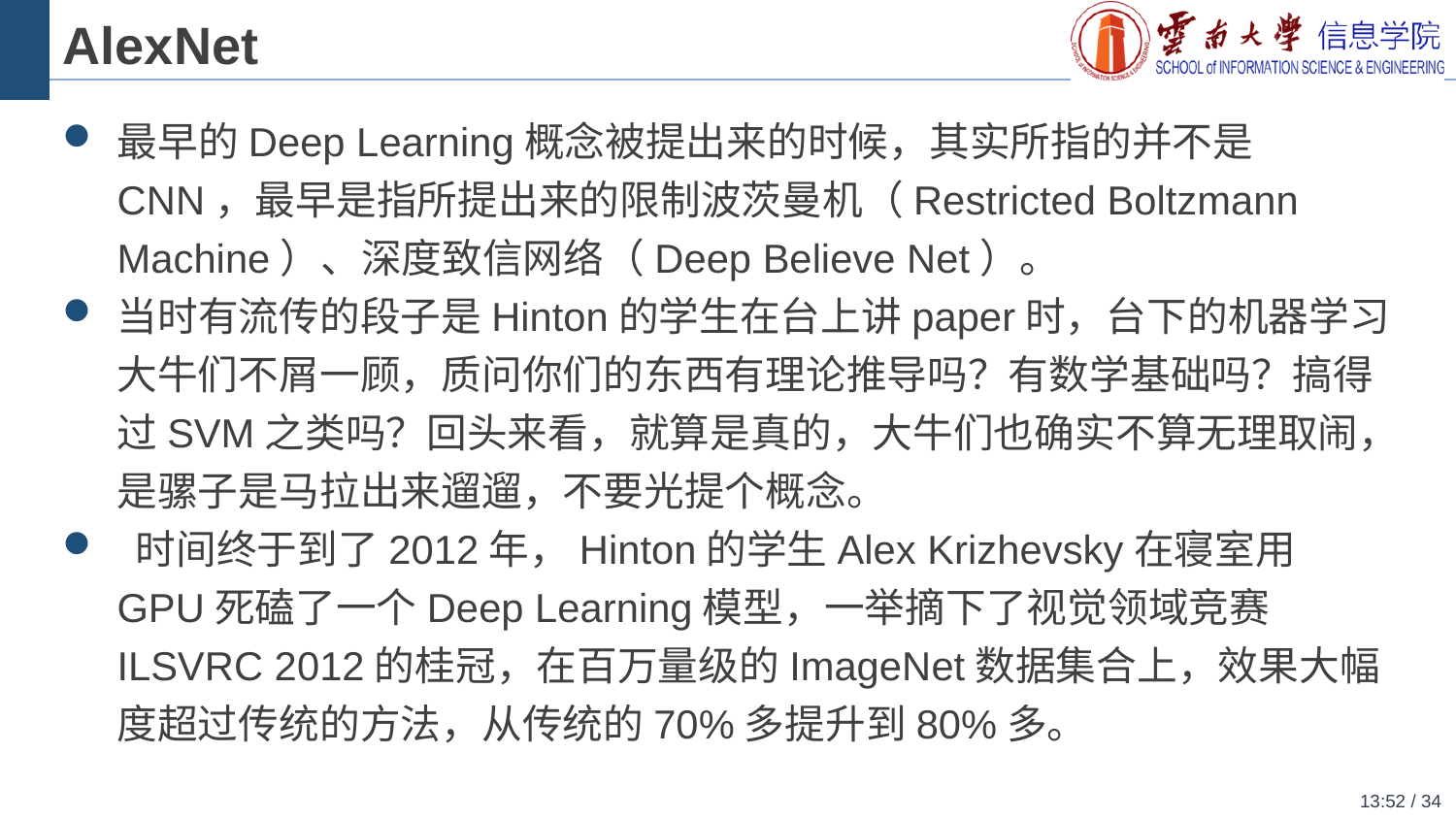

# AlexNet
最早的Deep Learning概念被提出来的时候，其实所指的并不是CNN，最早是指所提出来的限制波茨曼机（Restricted Boltzmann Machine）、深度致信网络（Deep Believe Net）。
当时有流传的段子是Hinton的学生在台上讲paper时，台下的机器学习大牛们不屑一顾，质问你们的东西有理论推导吗？有数学基础吗？搞得过SVM之类吗？回头来看，就算是真的，大牛们也确实不算无理取闹，是骡子是马拉出来遛遛，不要光提个概念。
 时间终于到了2012年，Hinton的学生Alex Krizhevsky在寝室用GPU死磕了一个Deep Learning模型，一举摘下了视觉领域竞赛ILSVRC 2012的桂冠，在百万量级的ImageNet数据集合上，效果大幅度超过传统的方法，从传统的70%多提升到80%多。